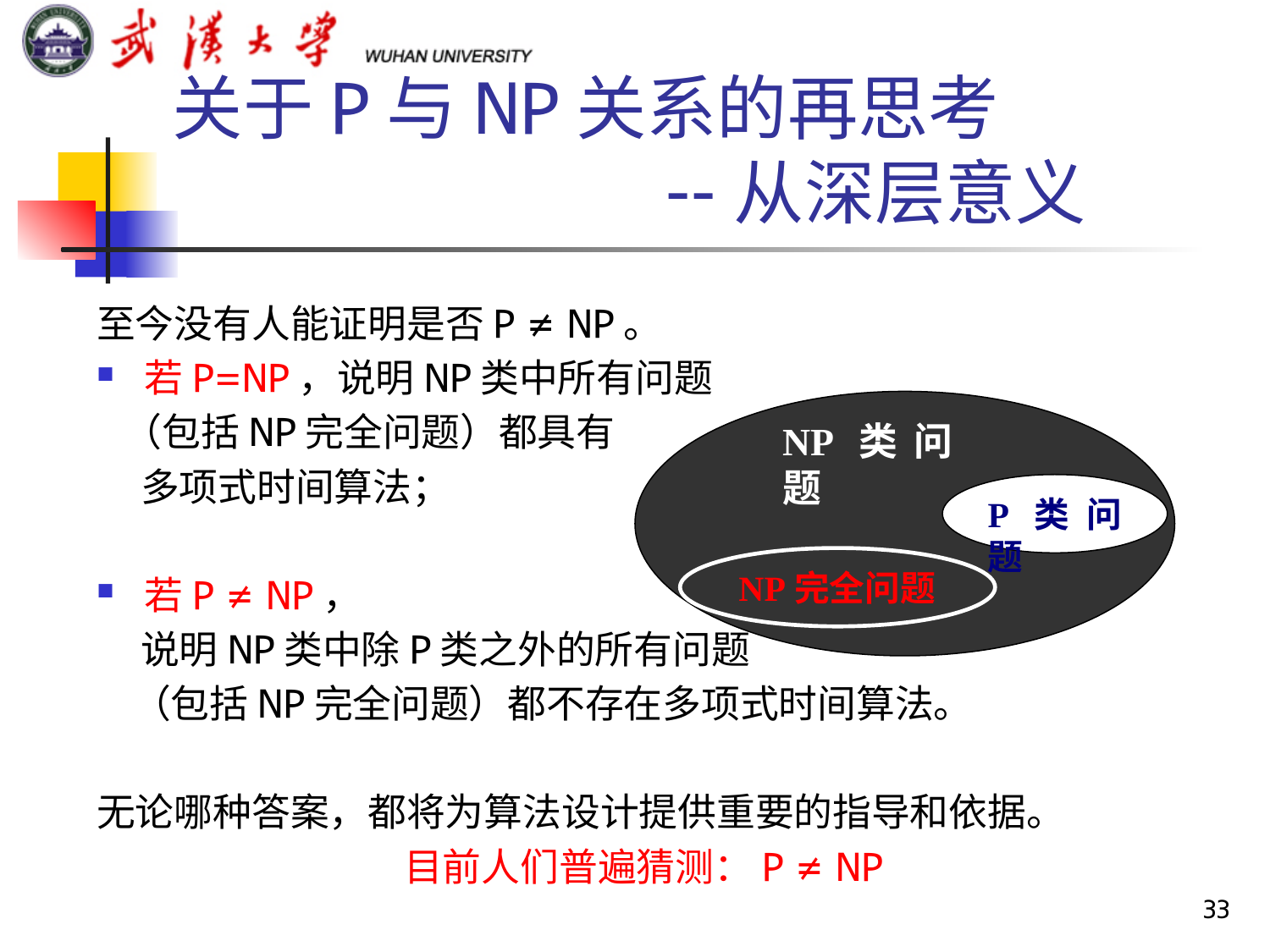

# 关于P与NP关系的再思考 --从深层意义

至今没有人能证明是否P ≠ NP。
若P=NP，说明NP类中所有问题
  （包括NP完全问题）都具有
    多项式时间算法；

若P ≠ NP，
    说明NP类中除P类之外的所有问题
   （包括NP完全问题）都不存在多项式时间算法。

无论哪种答案，都将为算法设计提供重要的指导和依据。
目前人们普遍猜测：P ≠ NP

NP类问题
P类问题

NP完全问题

33